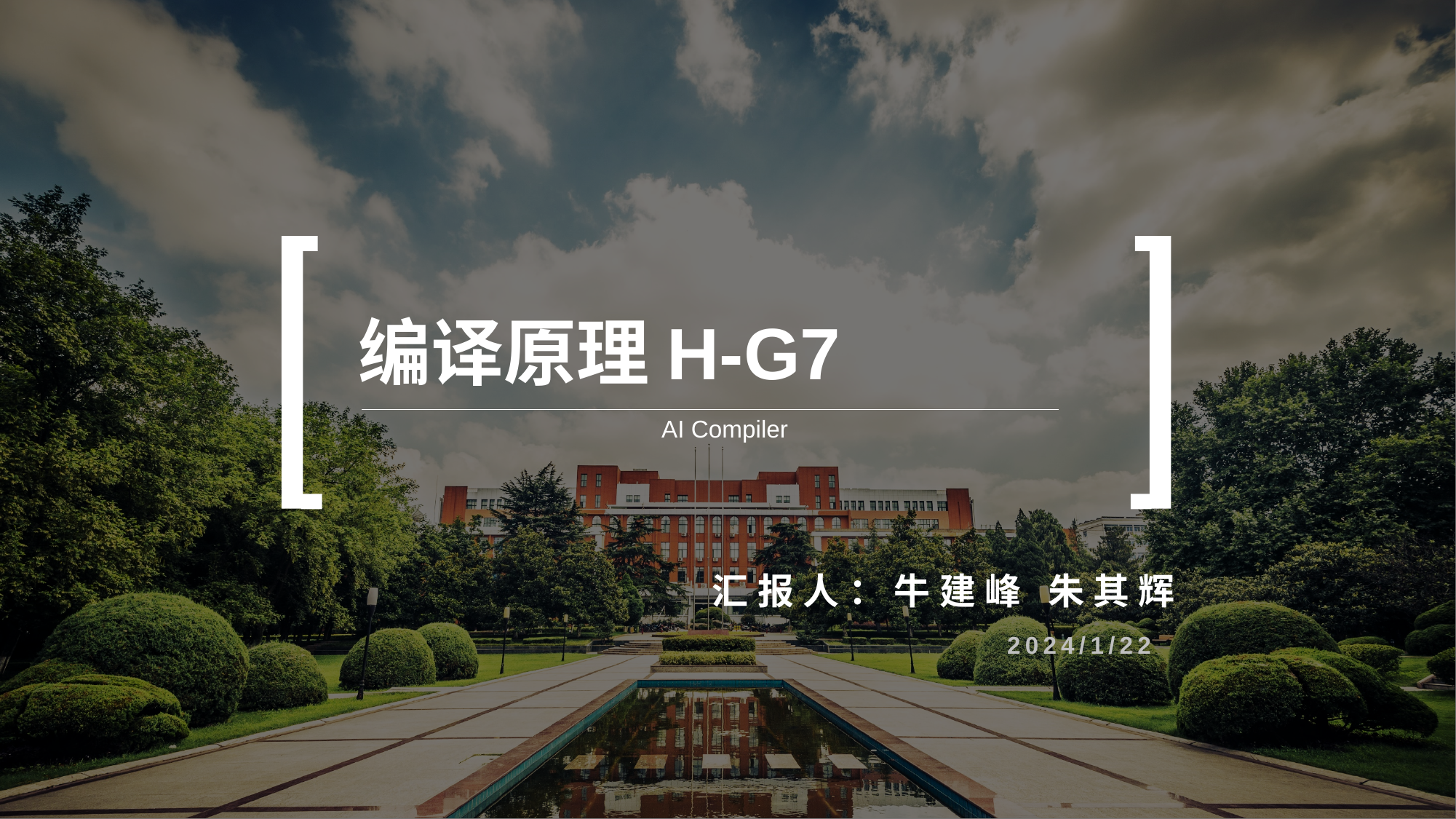

# 编译原理H-G7
                                             AI Compiler
汇报人：牛建峰 朱其辉
2024/1/22